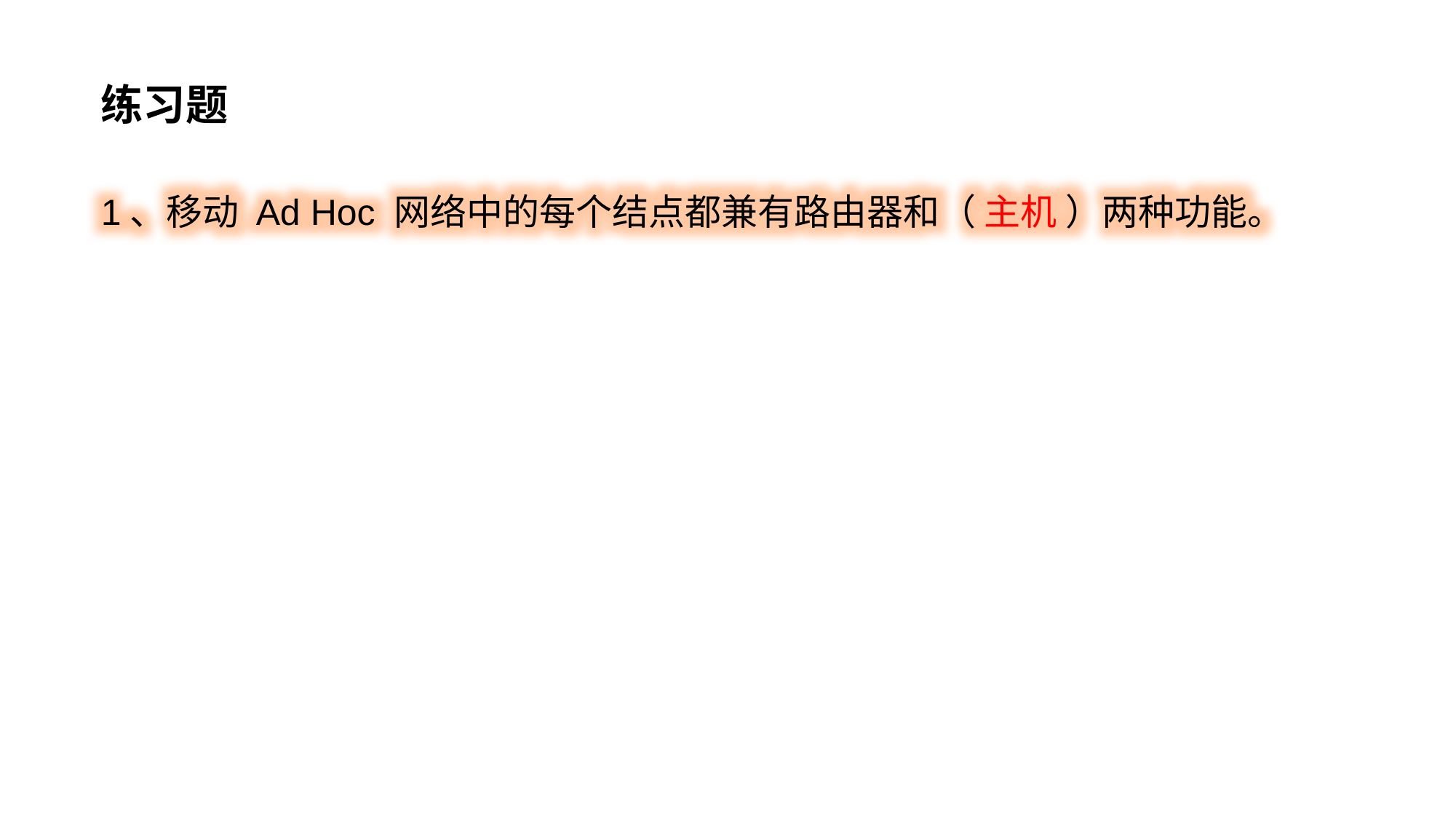

练习题
1、移动 Ad Hoc 网络中的每个结点都兼有路由器和（ 主机 ）两种功能。